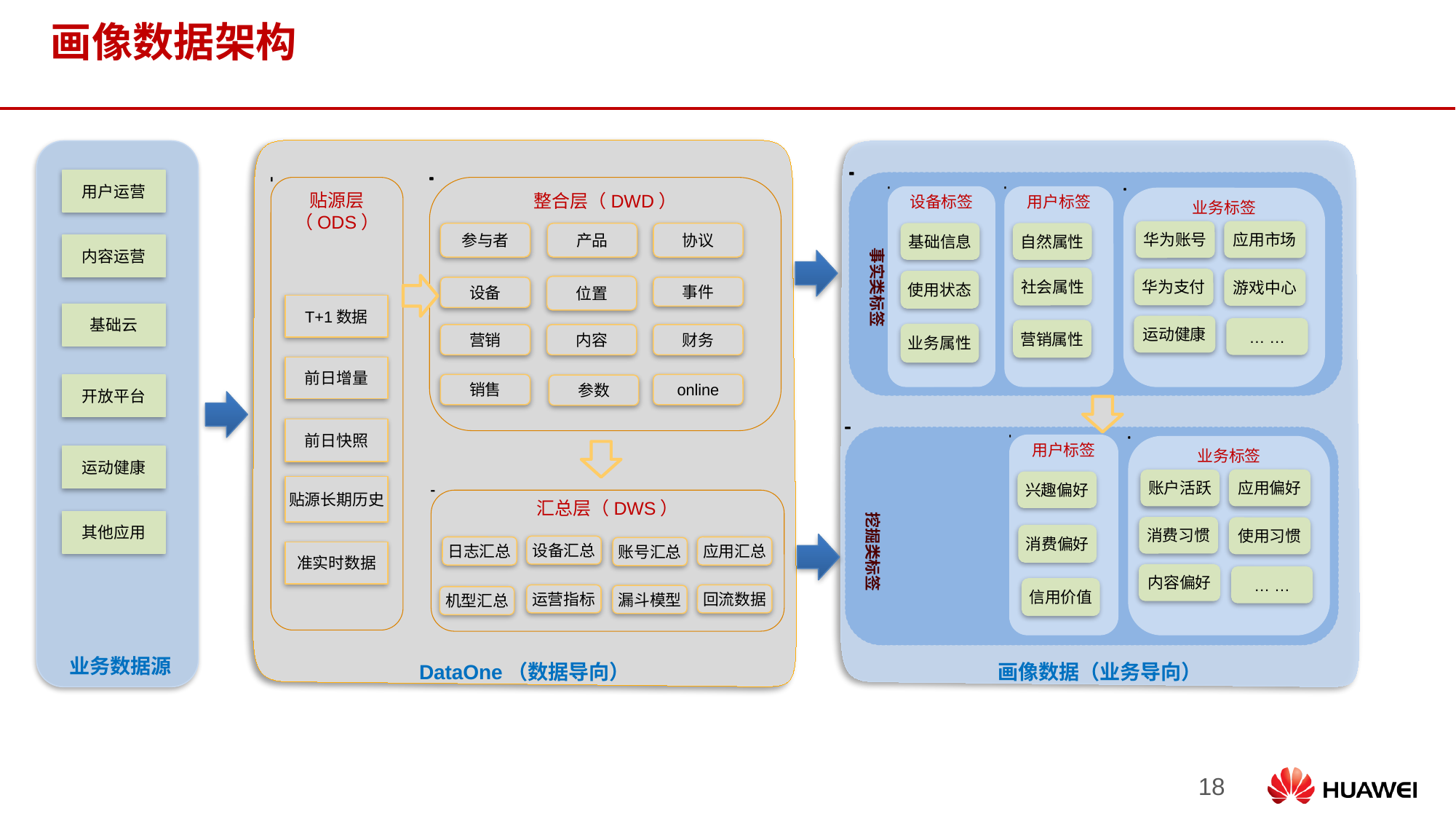

# 画像数据架构
DataOne（数据导向）

画像数据（业务导向）
用户运营

贴源层
（ODS）
整合层（DWD）
设备标签

用户标签
事实类标签
业务标签
应用市场
华为账号
参与者
产品
协议
自然属性
基础信息
内容运营

社会属性
华为支付
游戏中心
使用状态

位置
设备
事件
T+1数据
基础云
运动健康
… …
营销属性
业务属性
营销
内容
财务
前日增量
销售
online
参数
开放平台

前日快照

用户标签
业务标签

运动健康
挖掘类标签
应用偏好
账户活跃
兴趣偏好
贴源长期历史
汇总层（DWS）
其他应用
消费习惯
使用习惯
消费偏好

设备汇总
日志汇总
应用汇总
账号汇总
准实时数据
内容偏好
… …
信用价值
运营指标
回流数据
漏斗模型
机型汇总
业务数据源